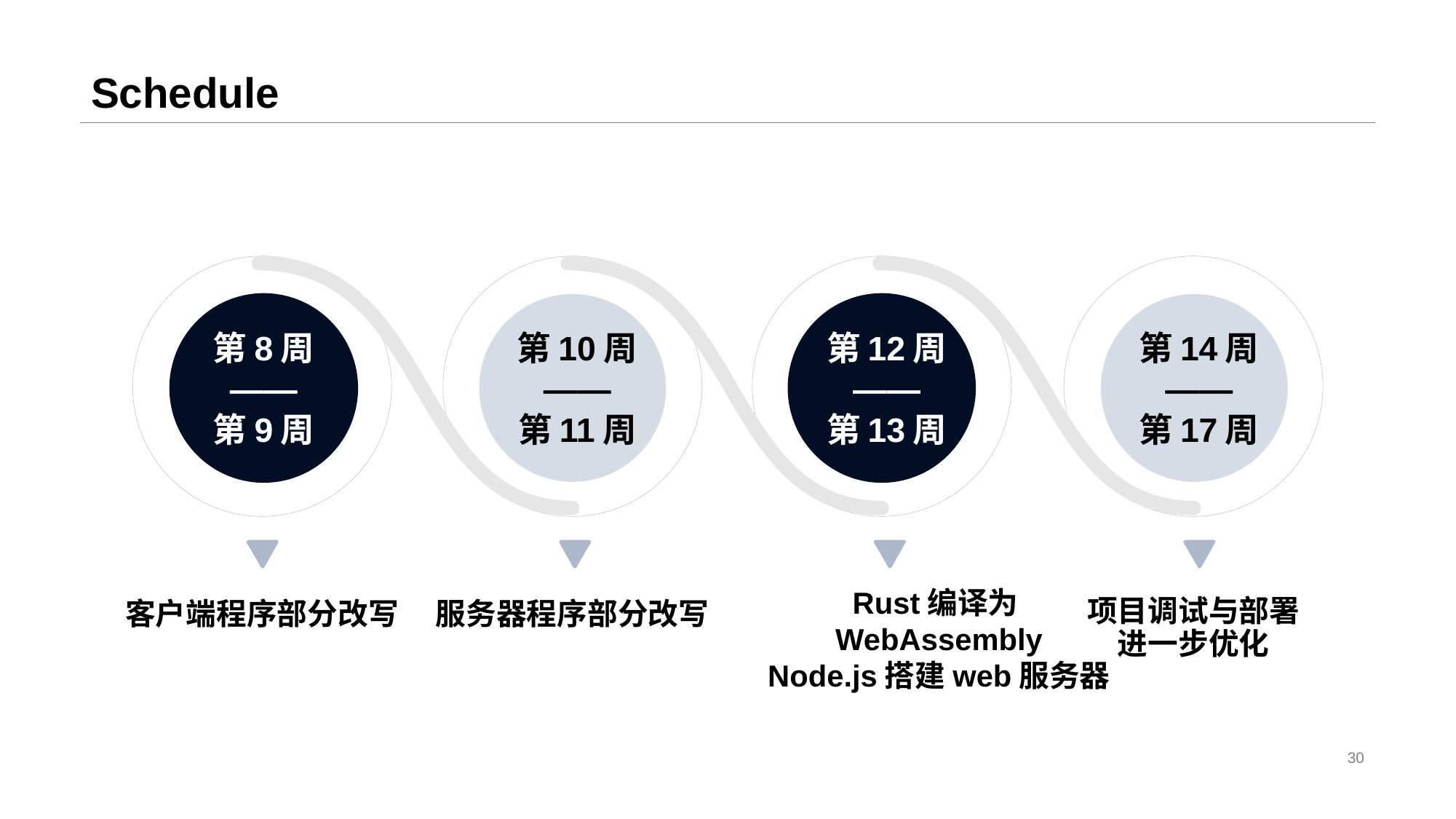

# Schedule

第8周
——
第9周

第10周
——
第11周

第12周
——
第13周

第14周
——
第17周

Rust编译为
WebAssembly
Node.js搭建web服务器
服务器程序部分改写
项目调试与部署
进一步优化
客户端程序部分改写
30